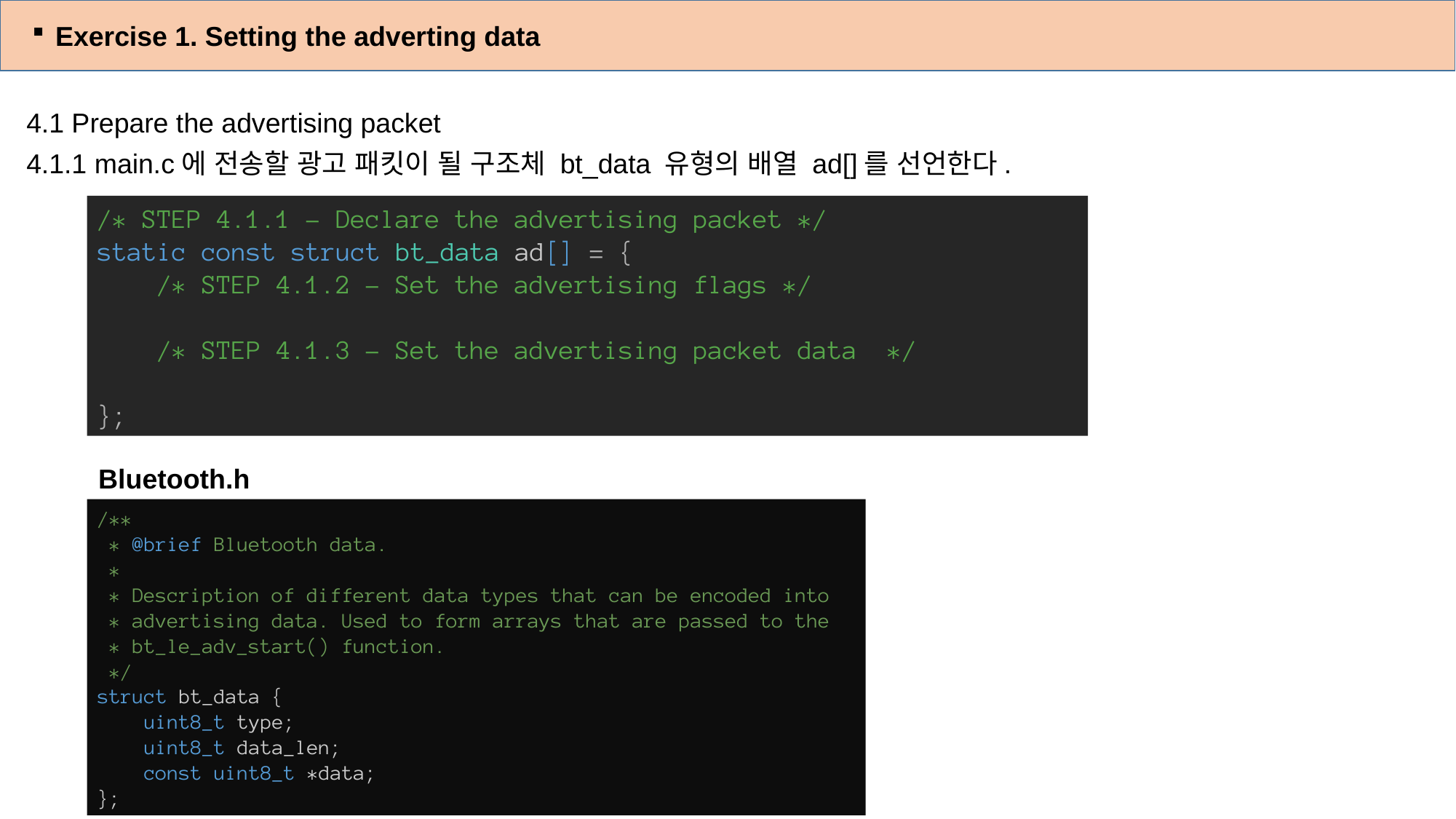

Exercise 1. Setting the adverting data
4.1 Prepare the advertising packet
4.1.1 main.c에 전송할 광고 패킷이 될 구조체 bt_data 유형의 배열 ad[]를 선언한다.

/* STEP 4.1.1 - Declare the advertising packet */
static const struct bt_data ad[] = {
    /* STEP 4.1.2 - Set the advertising flags */
    /* STEP 4.1.3 - Set the advertising packet data  */
};
Bluetooth.h
/**
 * @brief Bluetooth data.
 *
 * Description of different data types that can be encoded into
 * advertising data. Used to form arrays that are passed to the
 * bt_le_adv_start() function.
 */
struct bt_data {
    uint8_t type;
    uint8_t data_len;
    const uint8_t *data;
};